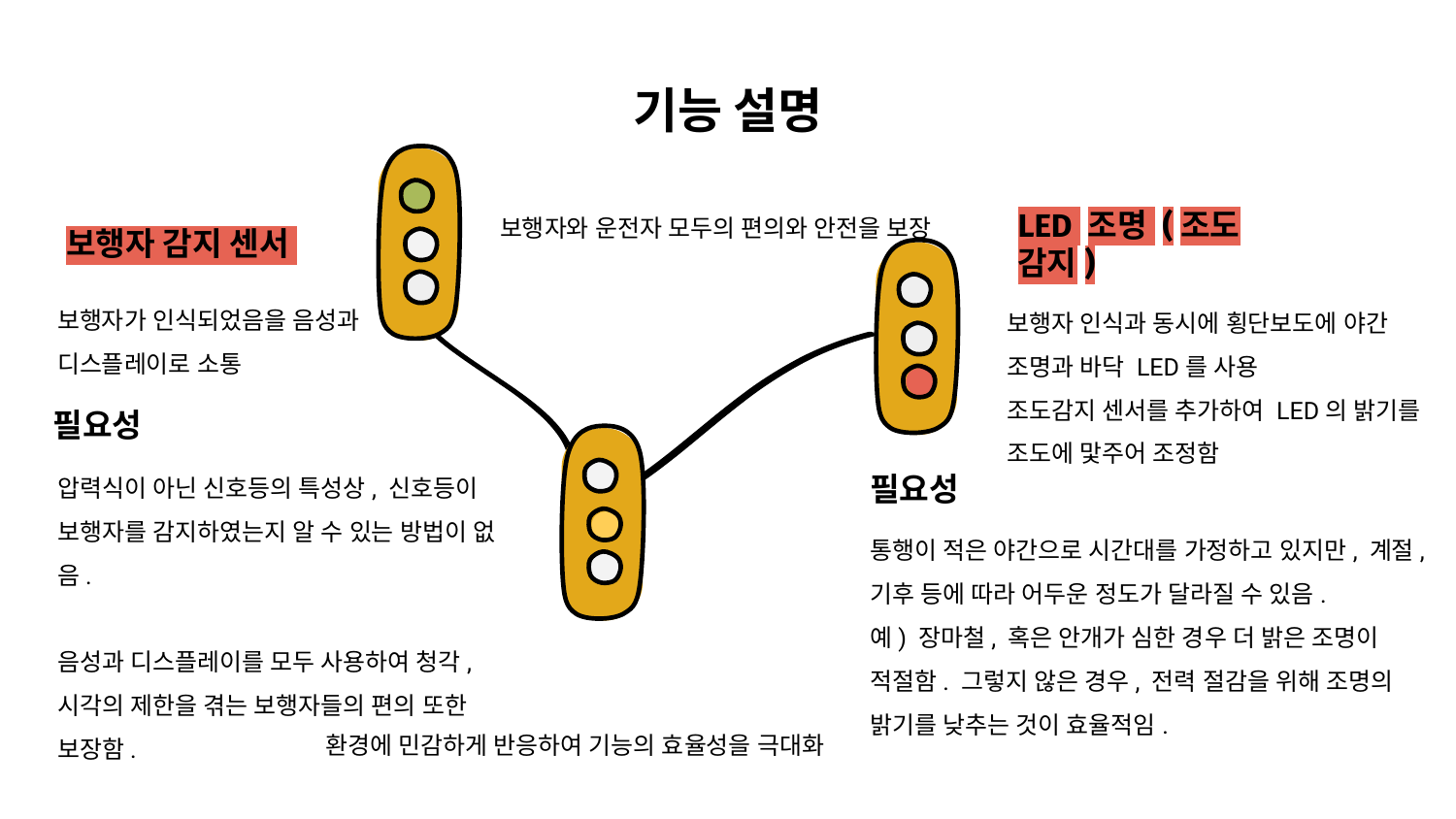

# 기능 설명

보행자와 운전자 모두의 편의와 안전을 보장
보행자 감지 센서
LED 조명 (조도 감지)

보행자가 인식되었음을 음성과
디스플레이로 소통
보행자 인식과 동시에 횡단보도에 야간 조명과 바닥 LED를 사용
조도감지 센서를 추가하여 LED의 밝기를 조도에 맟주어 조정함

필요성

압력식이 아닌 신호등의 특성상, 신호등이 보행자를 감지하였는지 알 수 있는 방법이 없음.

음성과 디스플레이를 모두 사용하여 청각, 시각의 제한을 겪는 보행자들의 편의 또한 보장함.
필요성
통행이 적은 야간으로 시간대를 가정하고 있지만, 계절, 기후 등에 따라 어두운 정도가 달라질 수 있음.
예) 장마철, 혹은 안개가 심한 경우 더 밝은 조명이 적절함. 그렇지 않은 경우, 전력 절감을 위해 조명의 밝기를 낮추는 것이 효율적임.

환경에 민감하게 반응하여 기능의 효율성을 극대화